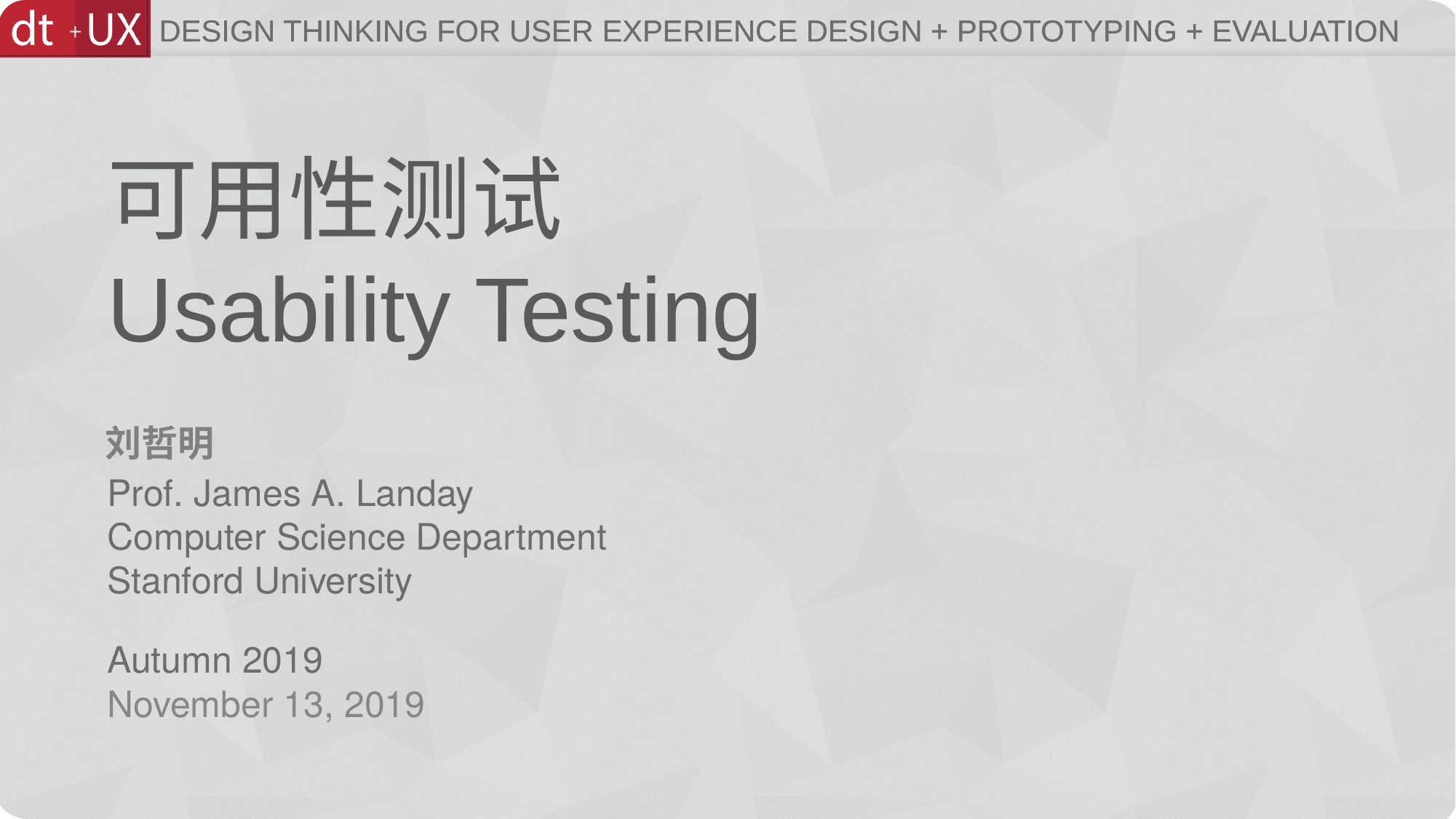

# 可用性测试 Usability Testing
November 13, 2019